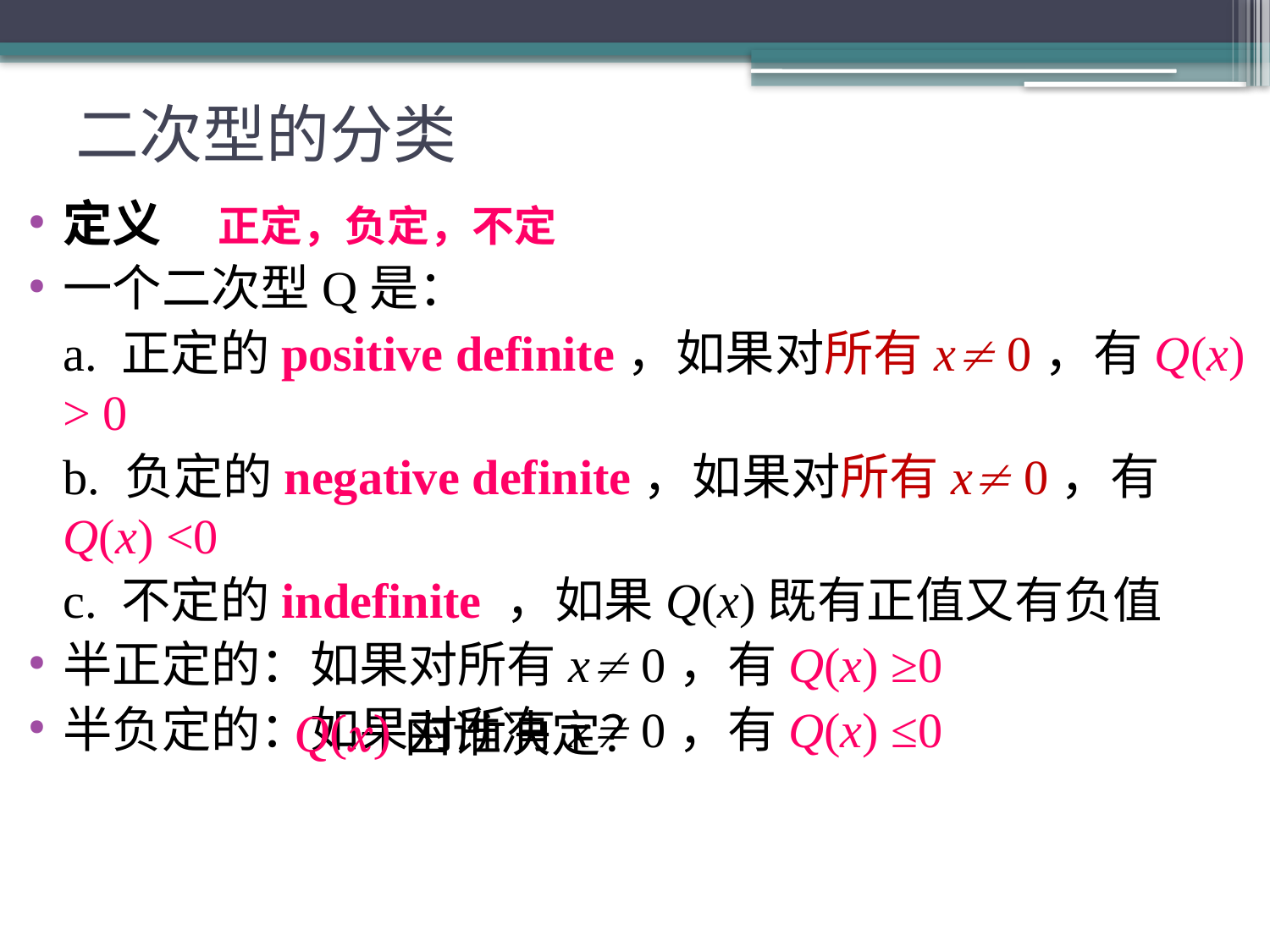

# 二次型的分类
定义     正定，负定，不定
一个二次型Q是：
	a. 正定的positive definite，如果对所有x≠ 0，有Q(x) > 0
	b. 负定的negative definite，如果对所有x≠ 0，有Q(x) <0
	c. 不定的indefinite ，如果Q(x)既有正值又有负值
半正定的：如果对所有x≠ 0，有Q(x) ≥0
半负定的：如果对所有x≠ 0，有Q(x) ≤0

Q(x)由谁决定？